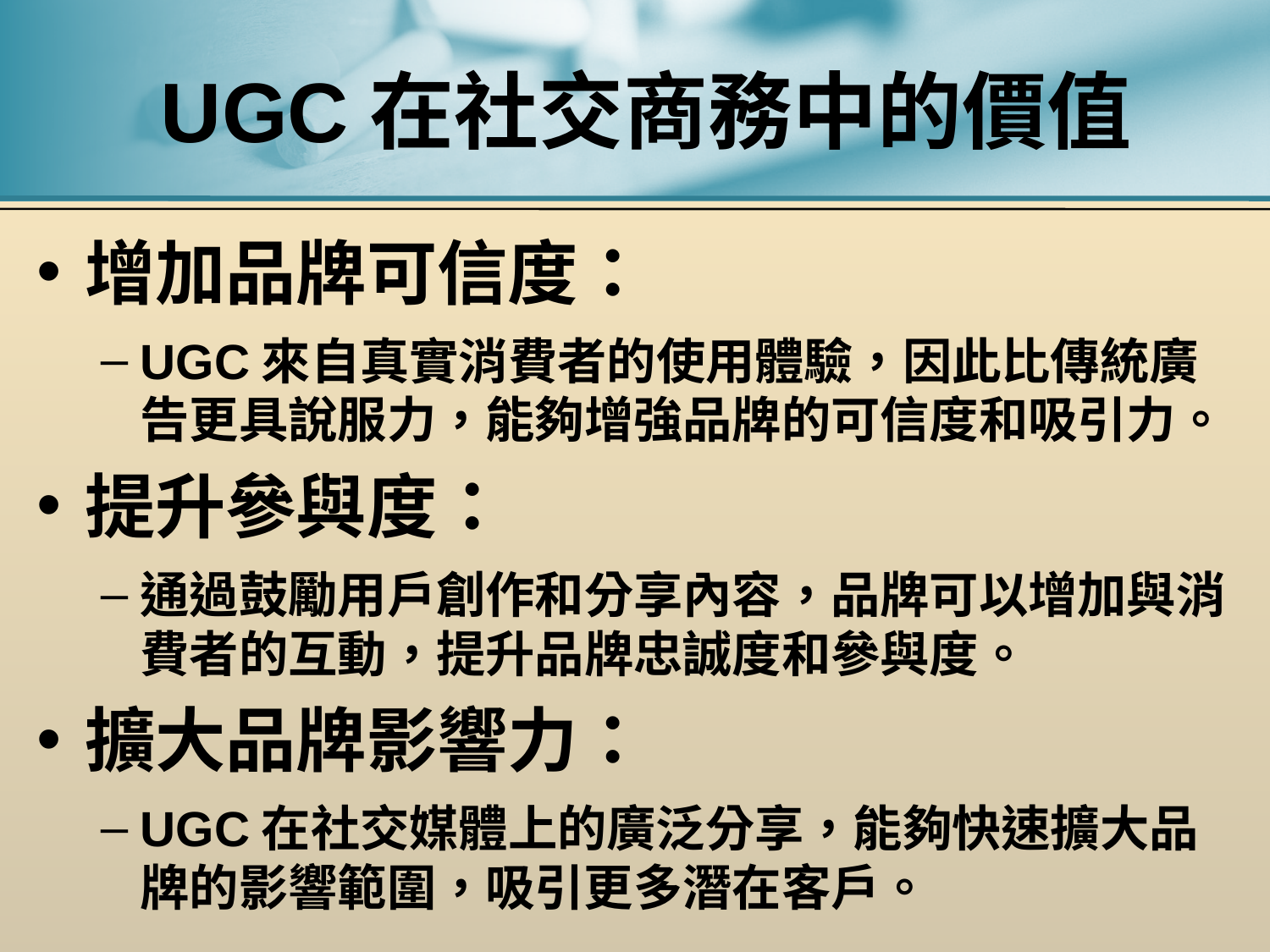

# UGC在社交商務中的價值
增加品牌可信度：
UGC來自真實消費者的使用體驗，因此比傳統廣告更具說服力，能夠增強品牌的可信度和吸引力。
提升參與度：
通過鼓勵用戶創作和分享內容，品牌可以增加與消費者的互動，提升品牌忠誠度和參與度。
擴大品牌影響力：
UGC在社交媒體上的廣泛分享，能夠快速擴大品牌的影響範圍，吸引更多潛在客戶。